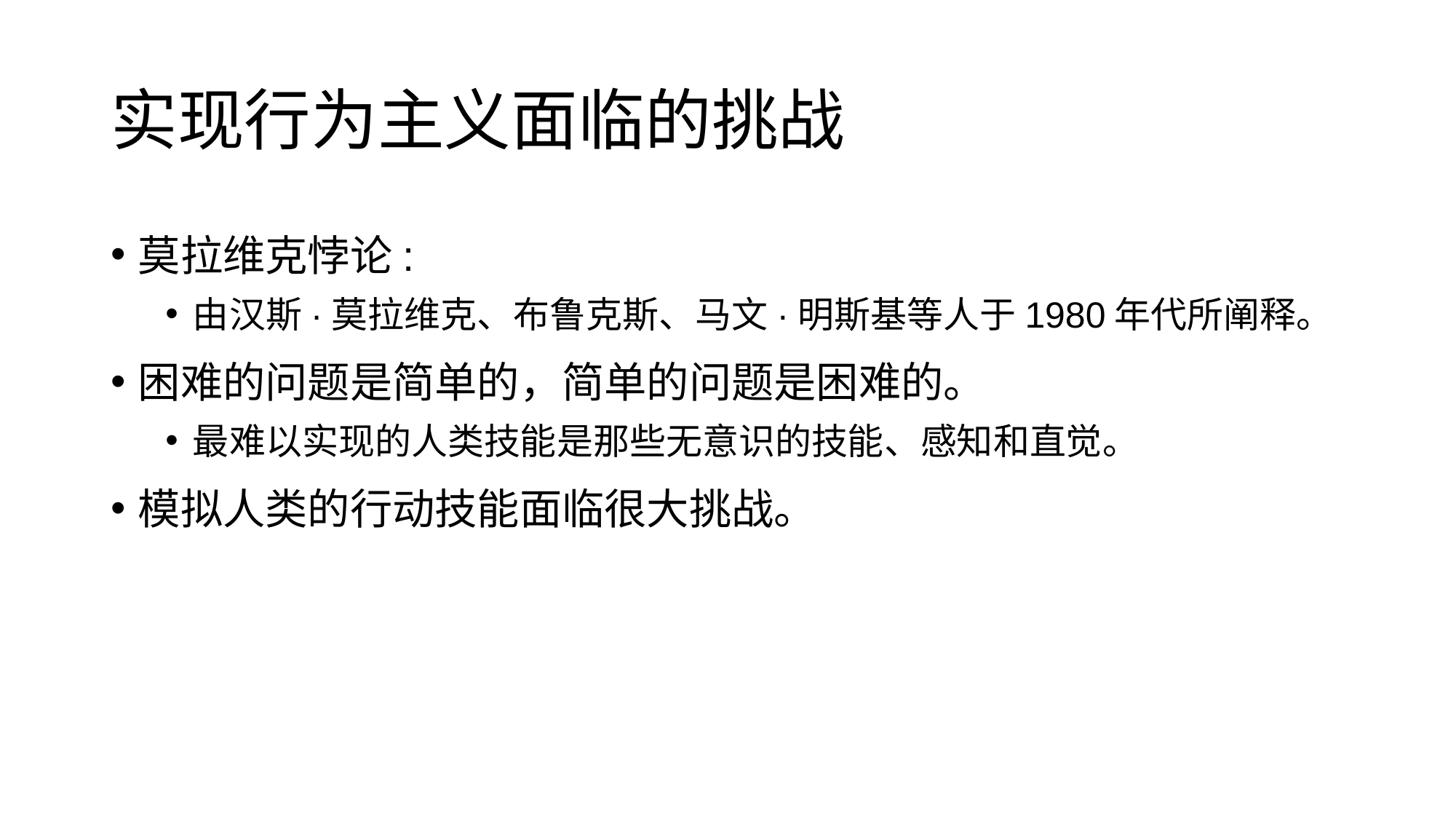

# 实现行为主义面临的挑战
莫拉维克悖论:
由汉斯·莫拉维克、布鲁克斯、马文·明斯基等人于1980年代所阐释。
困难的问题是简单的，简单的问题是困难的。
最难以实现的人类技能是那些无意识的技能、感知和直觉。
模拟人类的行动技能面临很大挑战。